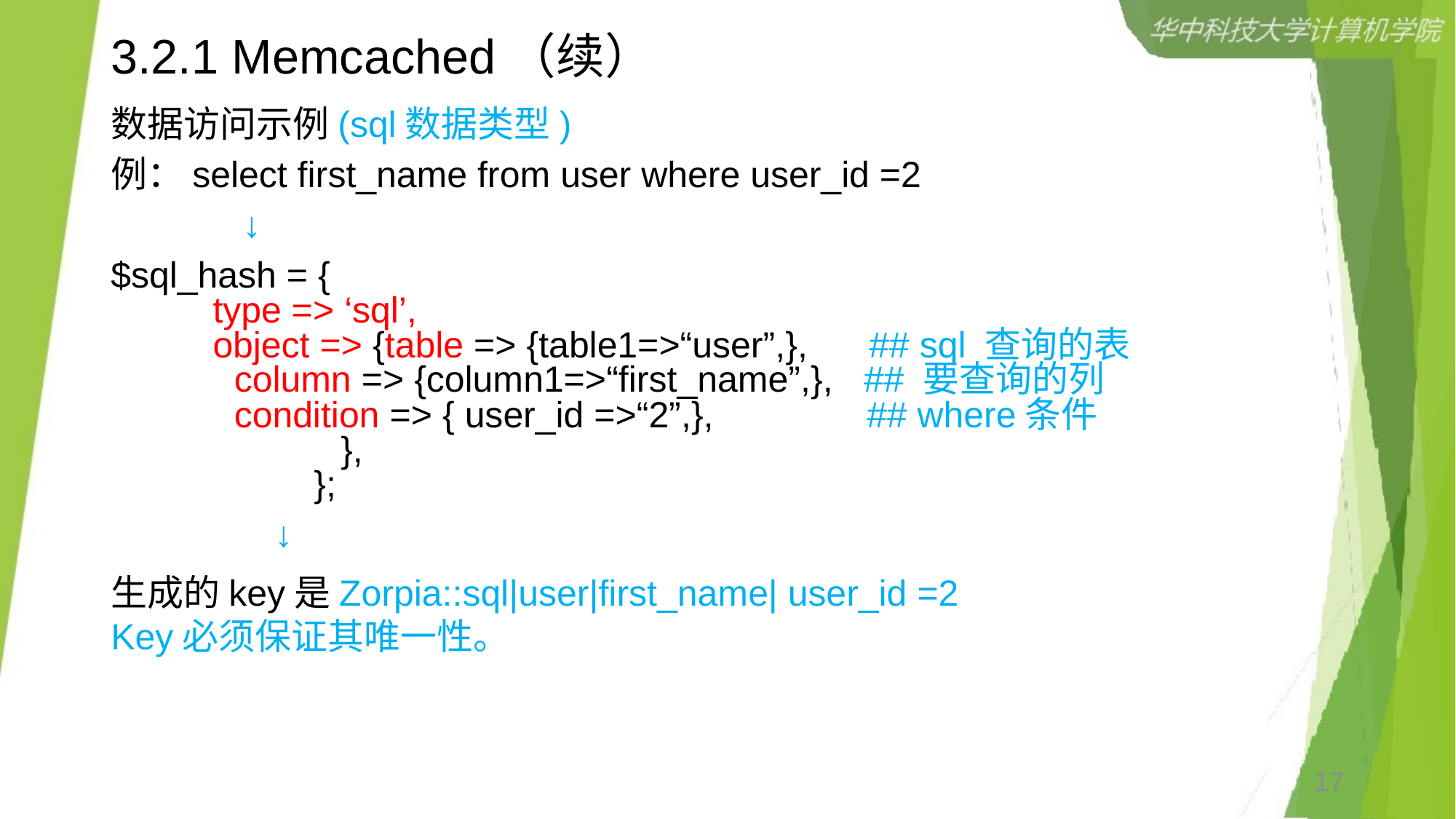

# 3.2.1 Memcached（续）
数据访问示例(sql数据类型)
例：select first_name from user where user_id =2
             ↓
$sql_hash = { 
          type => ‘sql’, 
          object => {table => {table1=>“user”,},      ## sql 查询的表 
              column => {column1=>“first_name”,},   ## 要查询的列 
              condition => { user_id =>“2”,},               ## where条件 
                           }, 
                    };
                  ↓
生成的key是Zorpia::sql|user|first_name| user_id =2 
Key必须保证其唯一性。
17